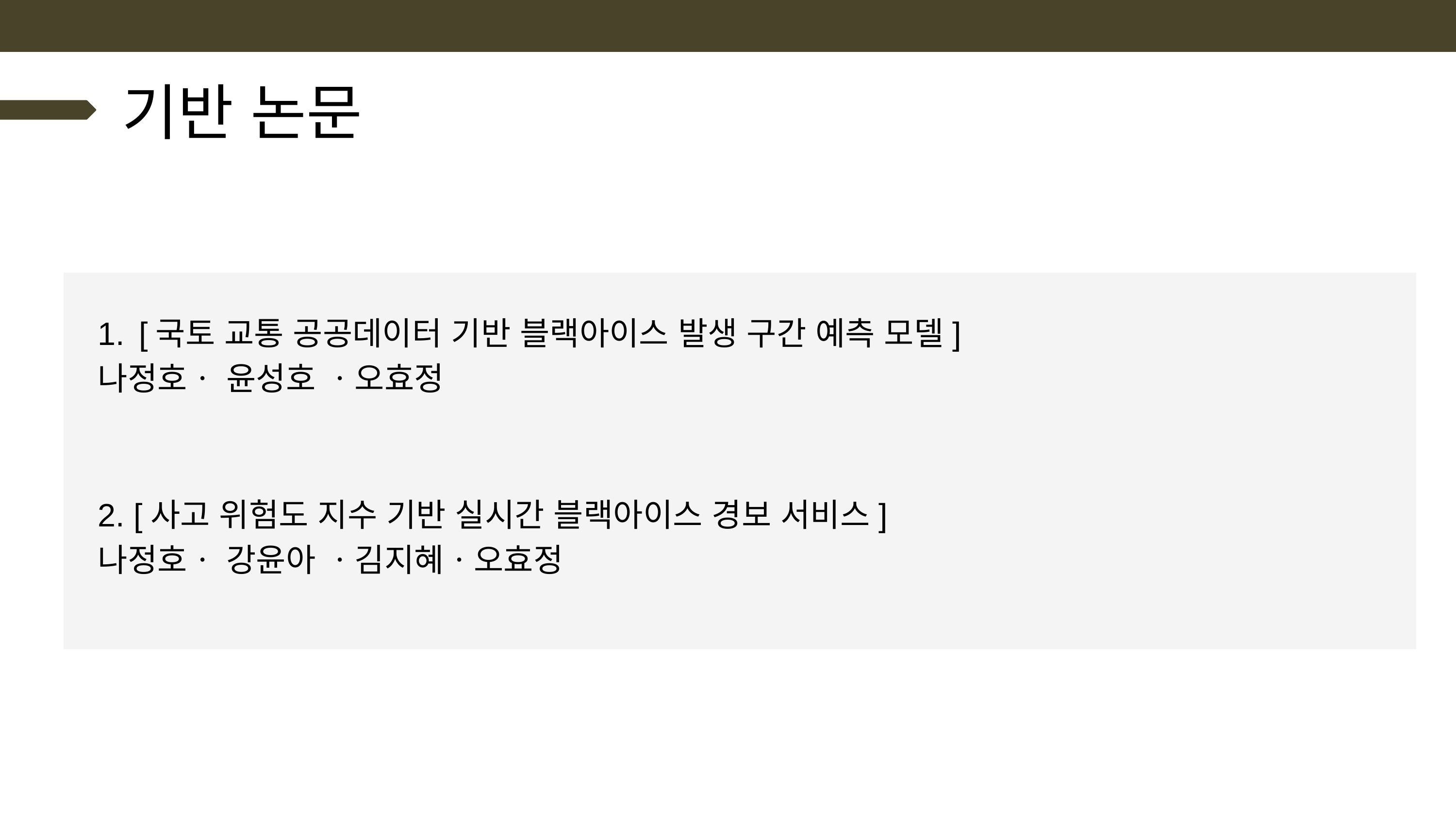

기반 논문

[국토 교통 공공데이터 기반 블랙아이스 발생 구간 예측 모델]
나정호ㆍ 윤성호 ㆍ오효정

2. [사고 위험도 지수 기반 실시간 블랙아이스 경보 서비스]
나정호ㆍ 강윤아 ㆍ김지혜ㆍ오효정